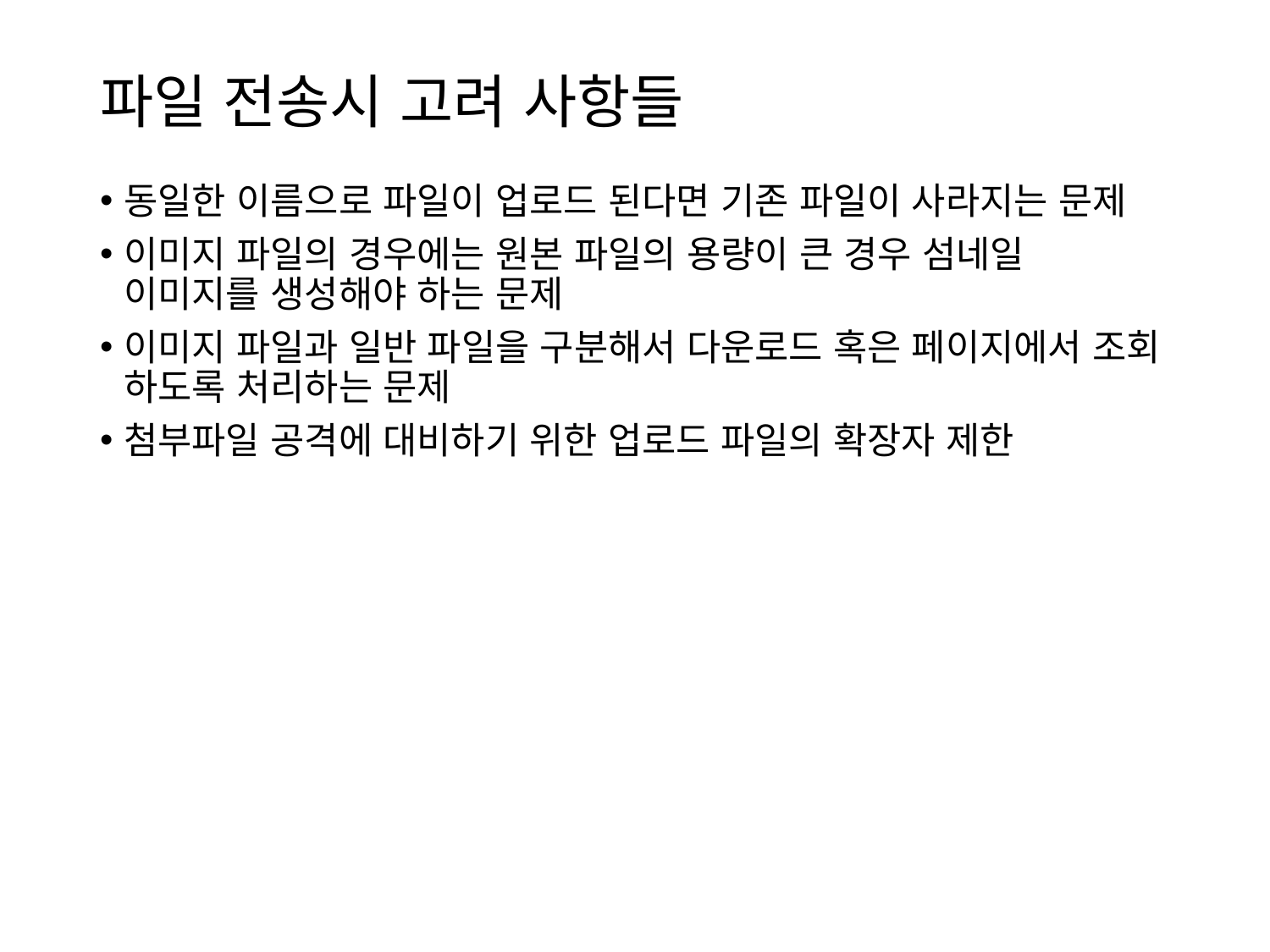

# 파일 전송시 고려 사항들
동일한 이름으로 파일이 업로드 된다면 기존 파일이 사라지는 문제
이미지 파일의 경우에는 원본 파일의 용량이 큰 경우 섬네일 이미지를 생성해야 하는 문제
이미지 파일과 일반 파일을 구분해서 다운로드 혹은 페이지에서 조회 하도록 처리하는 문제
첨부파일 공격에 대비하기 위한 업로드 파일의 확장자 제한